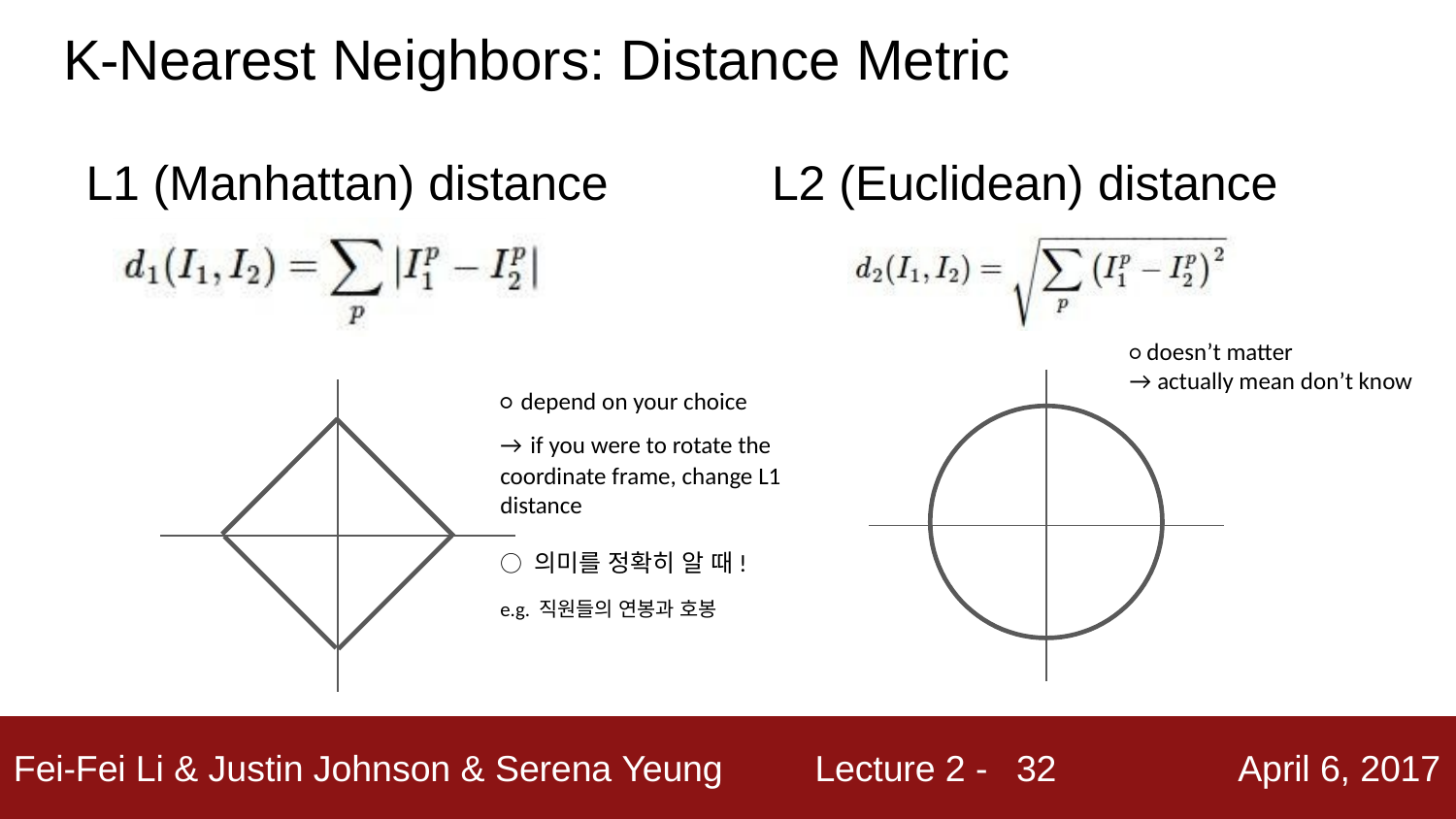

K-Nearest Neighbors: Distance Metric
L1 (Manhattan) distance	L2 (Euclidean) distance

○ doesn’t matter
→ actually mean don’t know
○ depend on your choice
→ if you were to rotate the coordinate frame, change L1 distance

○ 의미를 정확히 알 때!

e.g. 직원들의 연봉과 호봉

32
Fei-Fei Li & Justin Johnson & Serena Yeung
Lecture 2 -
April 6, 2017